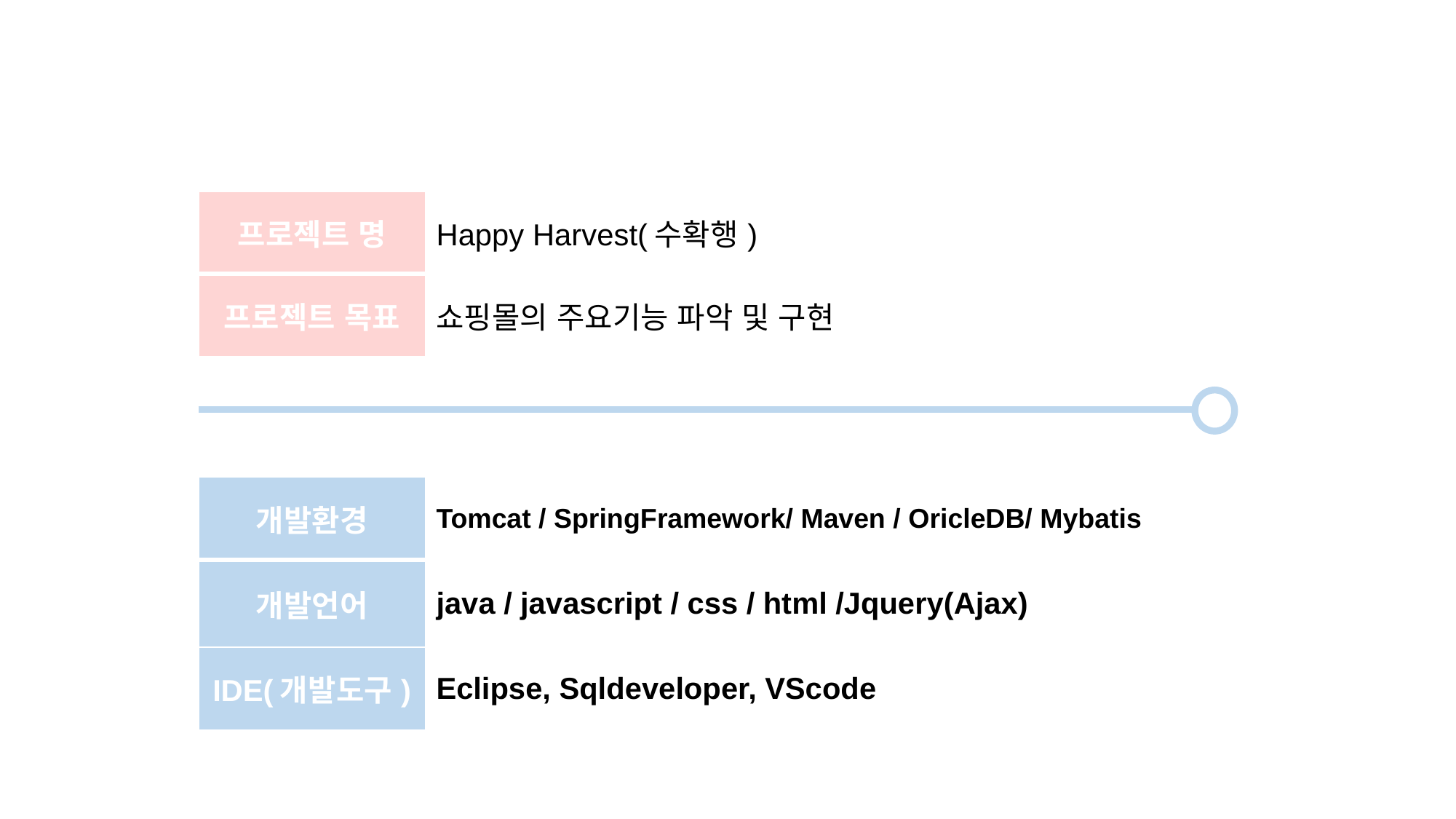

| 프로젝트 명 | Happy Harvest(수확행) |
| --- | --- |
| 프로젝트 목표 | 쇼핑몰의 주요기능 파악 및 구현 |

| 개발환경 | Tomcat / SpringFramework/ Maven / OricleDB/ Mybatis |
| --- | --- |
| 개발언어 | java / javascript / css / html /Jquery(Ajax) |
| IDE(개발도구) | Eclipse, Sqldeveloper, VScode |